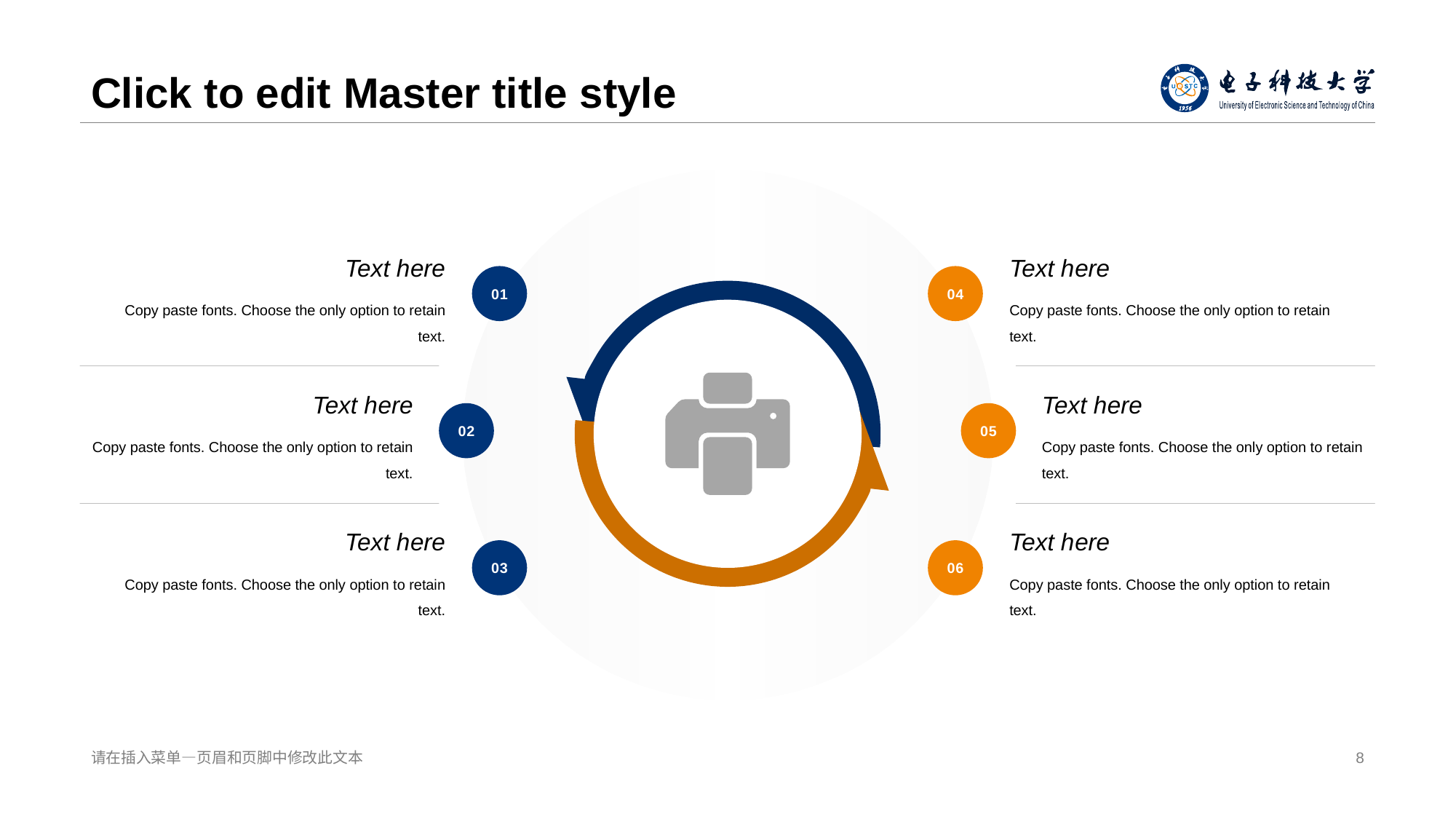

# Click to edit  Master title style

Text h ere
Copy paste fonts. Choos e the only option to retain text.
Text h ere
Copy paste fonts. Choose the only option t o retain text.
0 1
0 4

Text h ere
Copy paste fonts. Choose the only option t o retain text.
Text h ere
Copy paste fonts. Choose the only option t o retain text.
0 2
0 5
Text h ere
Copy paste fonts. Choose the only option t o retain text.
Text h ere
Copy paste fonts. Choose the only option t o retain text.
0 3
0 6
请在插入菜单— 页眉和页脚中修改此文本
8